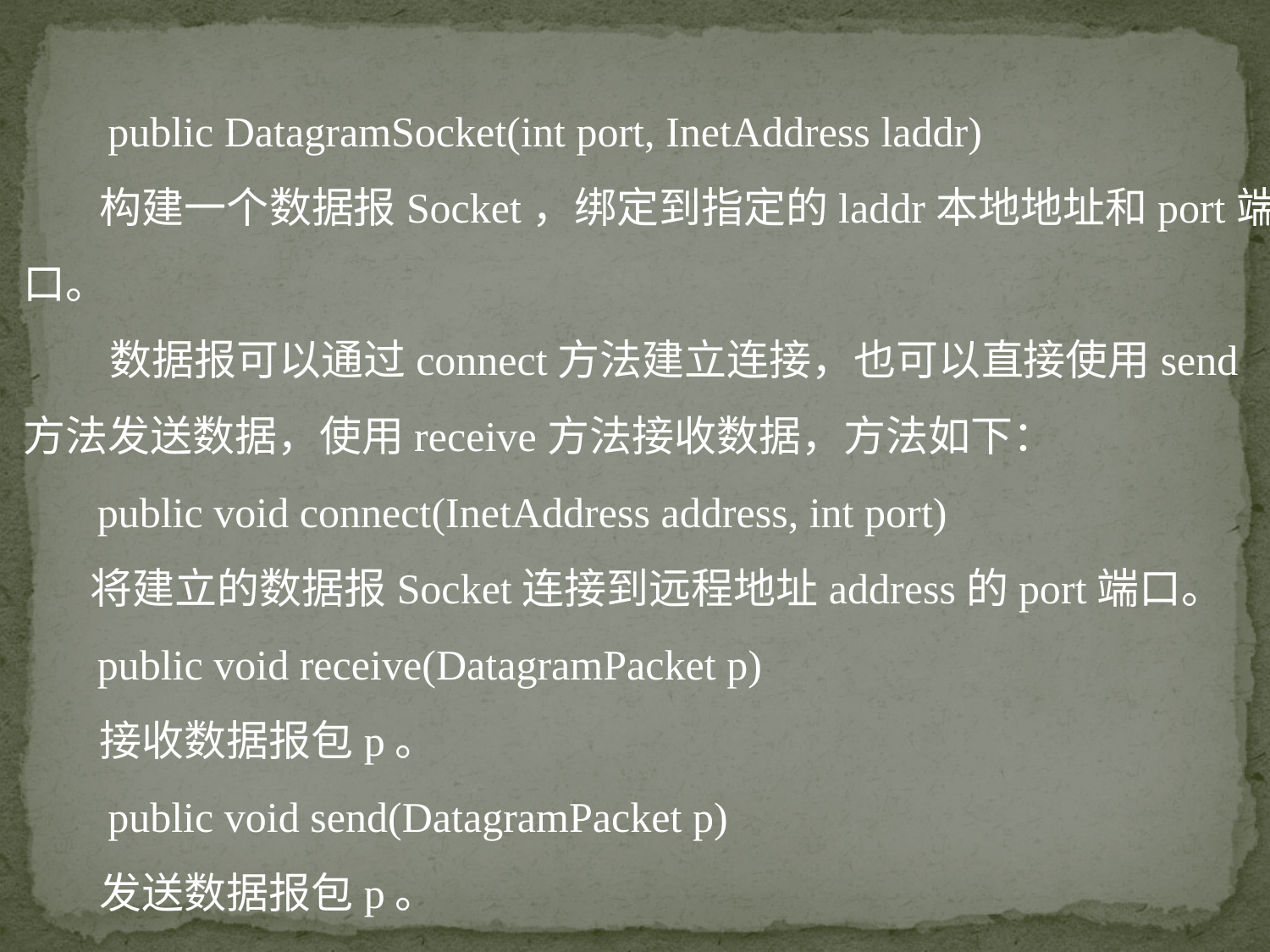

public DatagramSocket(int port, InetAddress laddr)
       构建一个数据报Socket，绑定到指定的laddr本地地址和port端口。
        数据报可以通过connect方法建立连接，也可以直接使用send方法发送数据，使用receive方法接收数据，方法如下：
       public void connect(InetAddress address, int port)
      将建立的数据报Socket连接到远程地址address的port端口。
       public void receive(DatagramPacket p)
       接收数据报包p。
        public void send(DatagramPacket p)
       发送数据报包p。